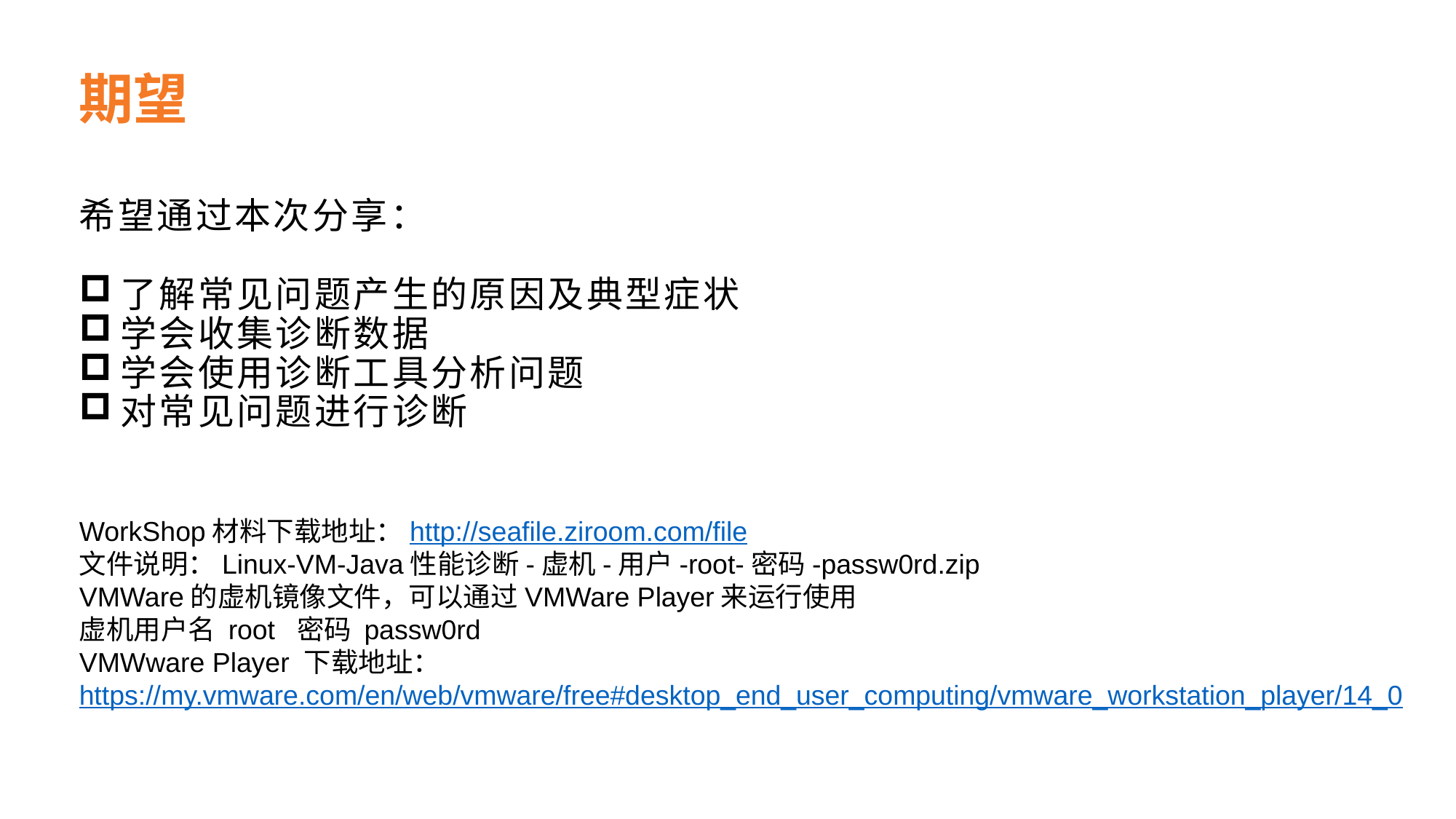

# 期望
希望通过本次分享：

了解常见问题产生的原因及典型症状
学会收集诊断数据
学会使用诊断工具分析问题
对常见问题进行诊断
WorkShop材料下载地址：http://seafile.ziroom.com/file
文件说明：Linux-VM-Java性能诊断-虚机-用户-root-密码-passw0rd.zip
VMWare的虚机镜像文件，可以通过VMWare Player来运行使用
虚机用户名 root  密码 passw0rd
VMWware Player 下载地址：https://my.vmware.com/en/web/vmware/free#desktop_end_user_computing/vmware_workstation_player/14_0